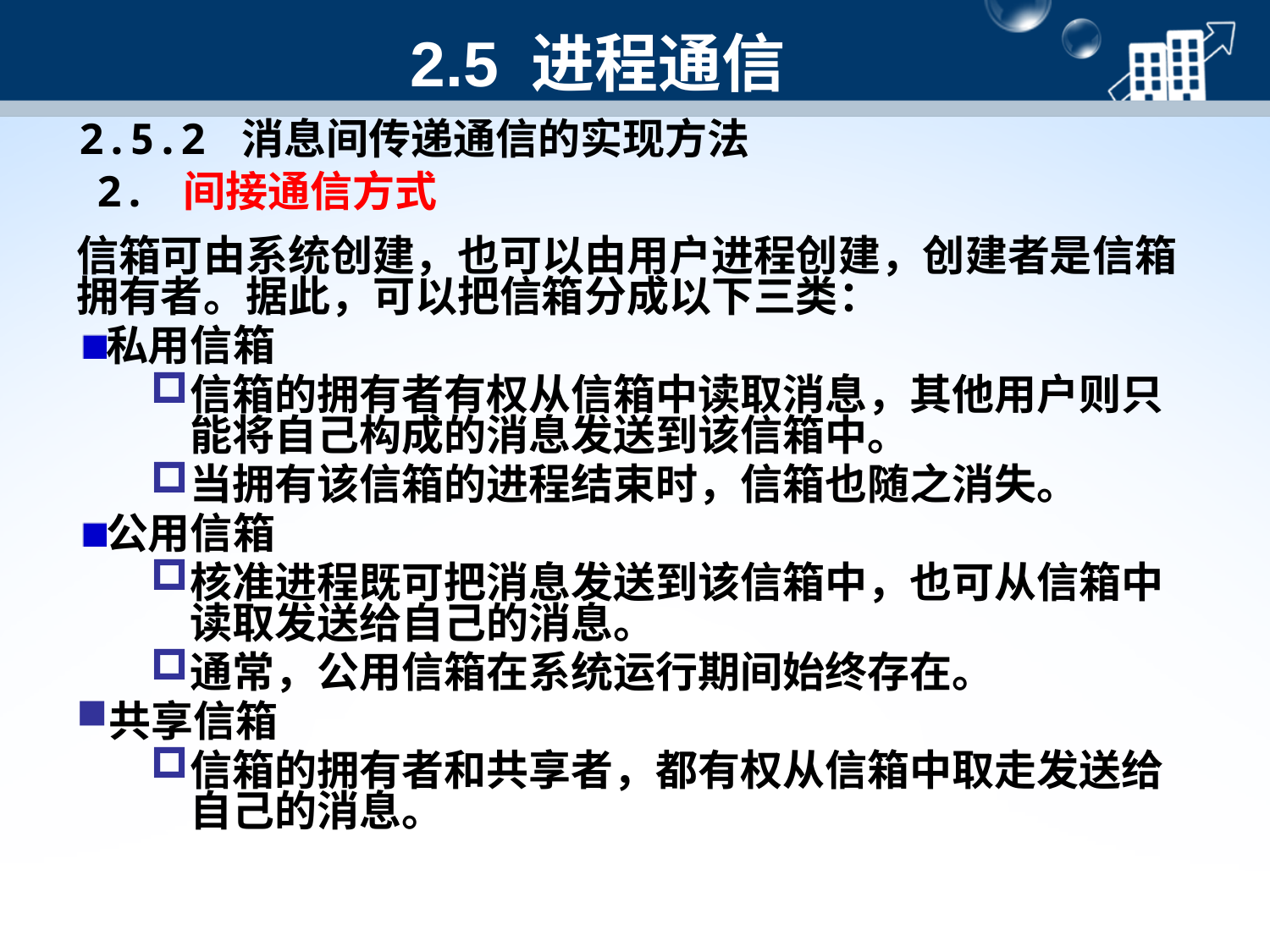

# 2.5 进程通信
2.5.2 消息间传递通信的实现方法
2. 间接通信方式
信箱可由系统创建，也可以由用户进程创建，创建者是信箱拥有者。据此，可以把信箱分成以下三类：
私用信箱
信箱的拥有者有权从信箱中读取消息，其他用户则只能将自己构成的消息发送到该信箱中。
当拥有该信箱的进程结束时，信箱也随之消失。
公用信箱
核准进程既可把消息发送到该信箱中，也可从信箱中读取发送给自己的消息。
通常，公用信箱在系统运行期间始终存在。
共享信箱
信箱的拥有者和共享者，都有权从信箱中取走发送给自己的消息。